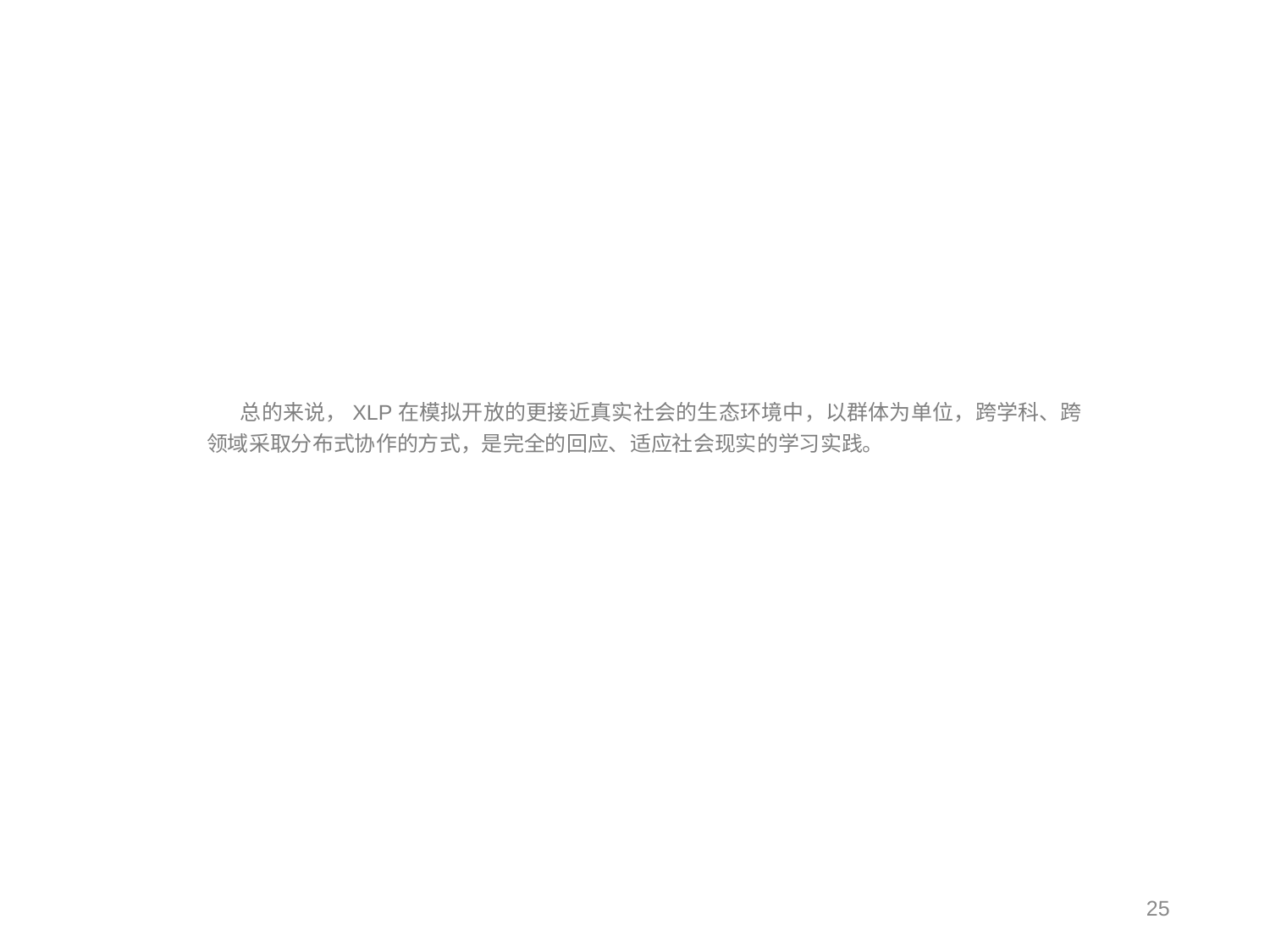

总的来说，XLP在模拟开放的更接近真实社会的生态环境中，以群体为单位，跨学科、跨领域采取分布式协作的方式，是完全的回应、适应社会现实的学习实践。
25